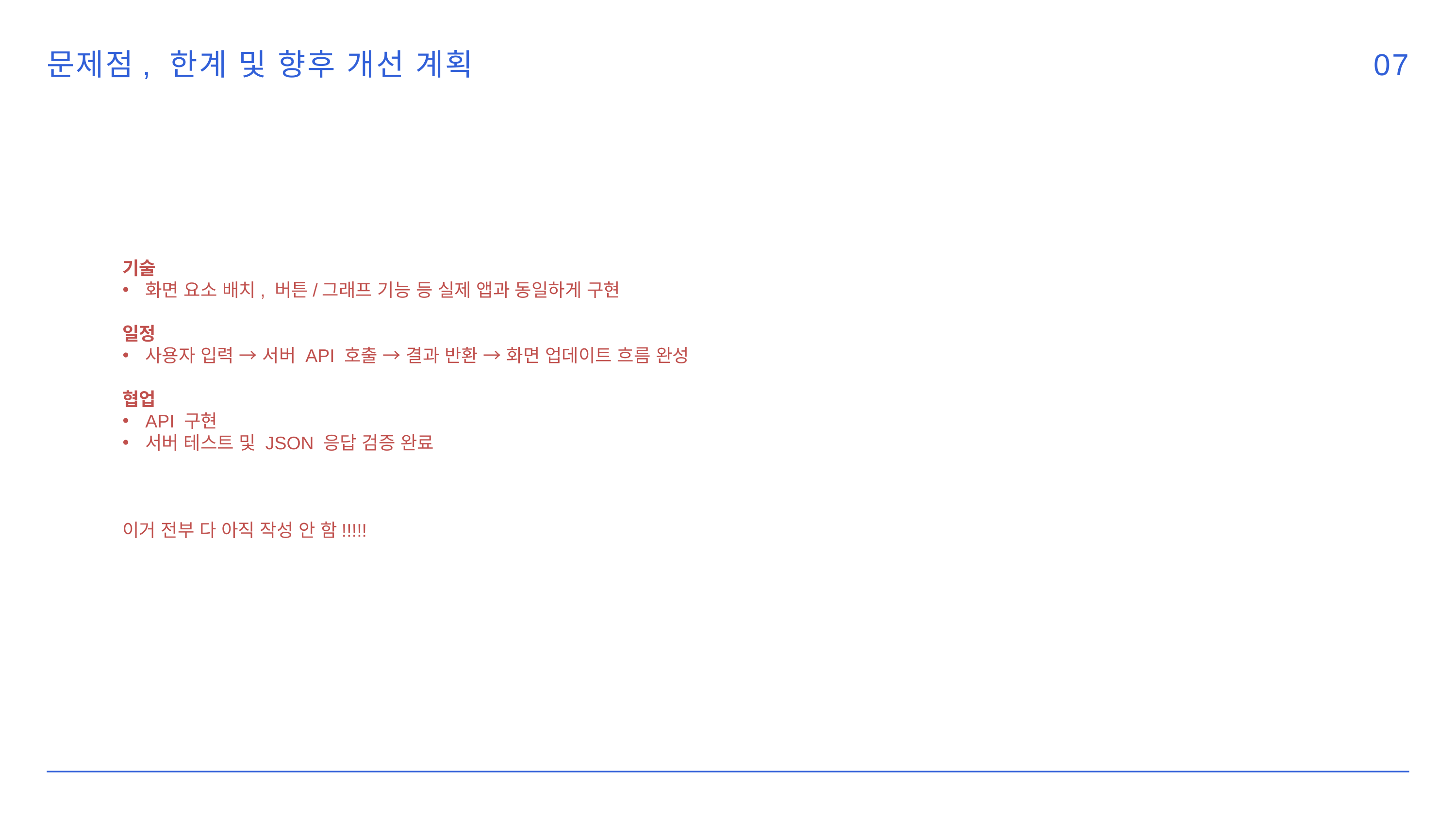

문제점, 한계 및 향후 개선 계획
07
기술
화면 요소 배치, 버튼/그래프 기능 등 실제 앱과 동일하게 구현

일정
사용자 입력 → 서버 API 호출 → 결과 반환 → 화면 업데이트 흐름 완성

협업
API 구현
서버 테스트 및 JSON 응답 검증 완료

이거 전부 다 아직 작성 안 함!!!!!